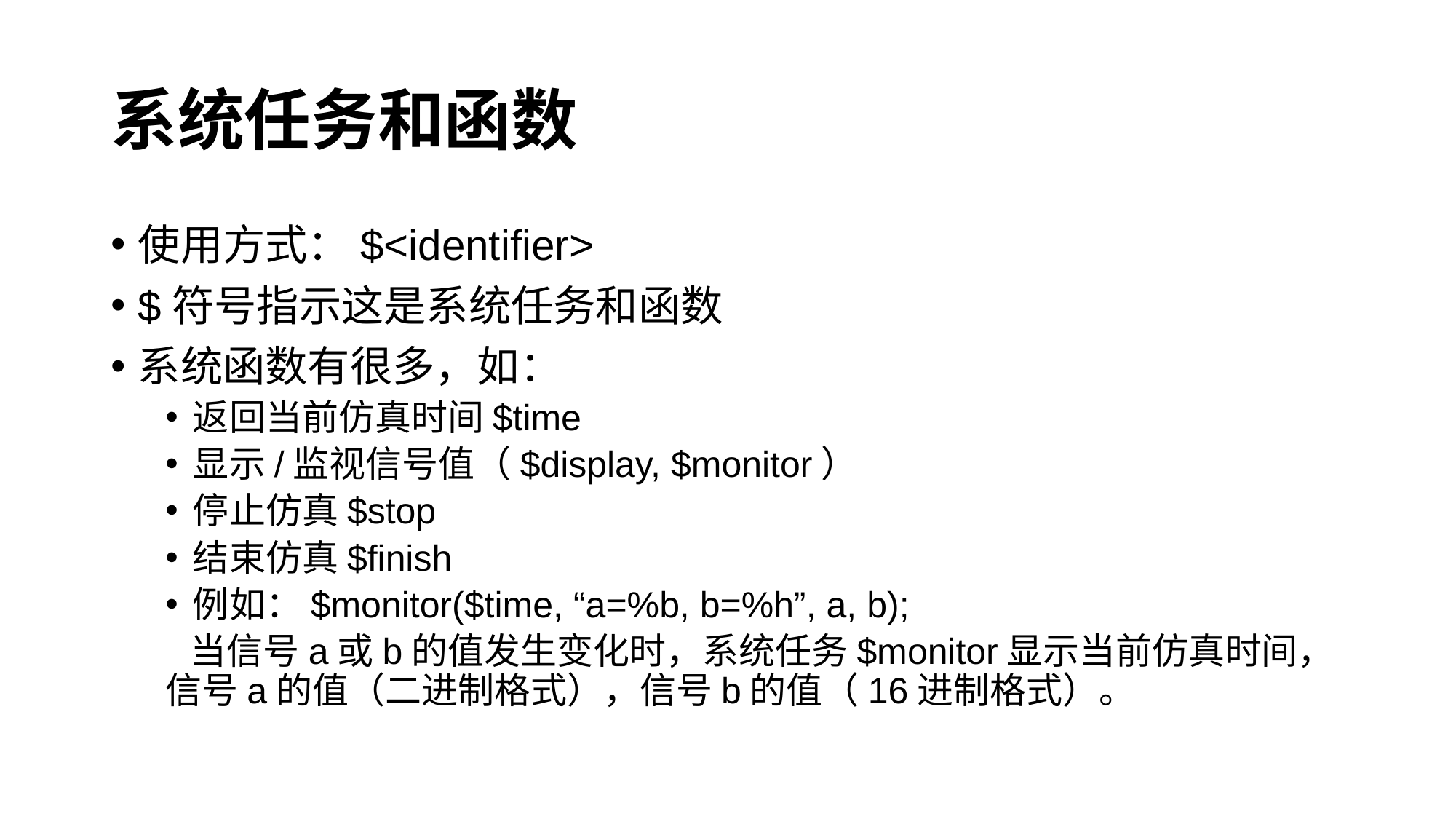

# 系统任务和函数
使用方式：$<identifier>
$符号指示这是系统任务和函数
系统函数有很多，如：
返回当前仿真时间$time
显示/监视信号值（$display, $monitor）
停止仿真$stop
结束仿真$finish
例如：$monitor($time, “a=%b, b=%h”, a, b);
  当信号a或b的值发生变化时，系统任务$monitor显示当前仿真时间，信号a的值（二进制格式），信号b的值（16进制格式）。